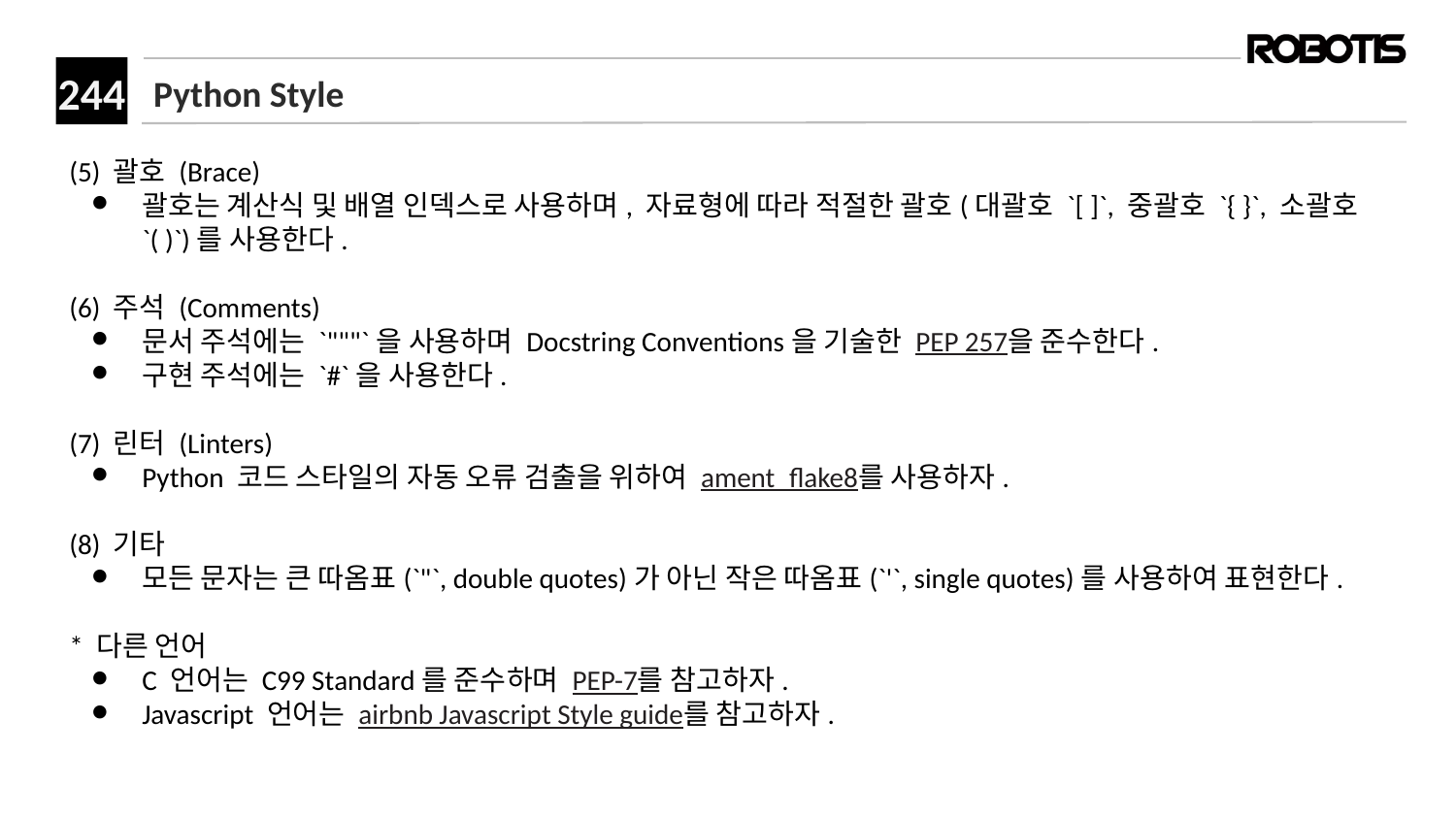

# Python Style
(5) 괄호 (Brace)
괄호는 계산식 및 배열 인덱스로 사용하며, 자료형에 따라 적절한 괄호(대괄호 `[ ]`, 중괄호 `{ }`, 소괄호 `( )`)를 사용한다.

(6) 주석 (Comments)
문서 주석에는 `"""`을 사용하며 Docstring Conventions을 기술한 PEP 257을 준수한다.
구현 주석에는 `#`을 사용한다.

(7) 린터 (Linters)
Python 코드 스타일의 자동 오류 검출을 위하여 ament_flake8를 사용하자.

(8) 기타
모든 문자는 큰 따옴표(`"`, double quotes)가 아닌 작은 따옴표(`'`, single quotes)를 사용하여 표현한다.

* 다른 언어
C 언어는 C99 Standard를 준수하며 PEP-7를 참고하자.
Javascript 언어는 airbnb Javascript Style guide를 참고하자.